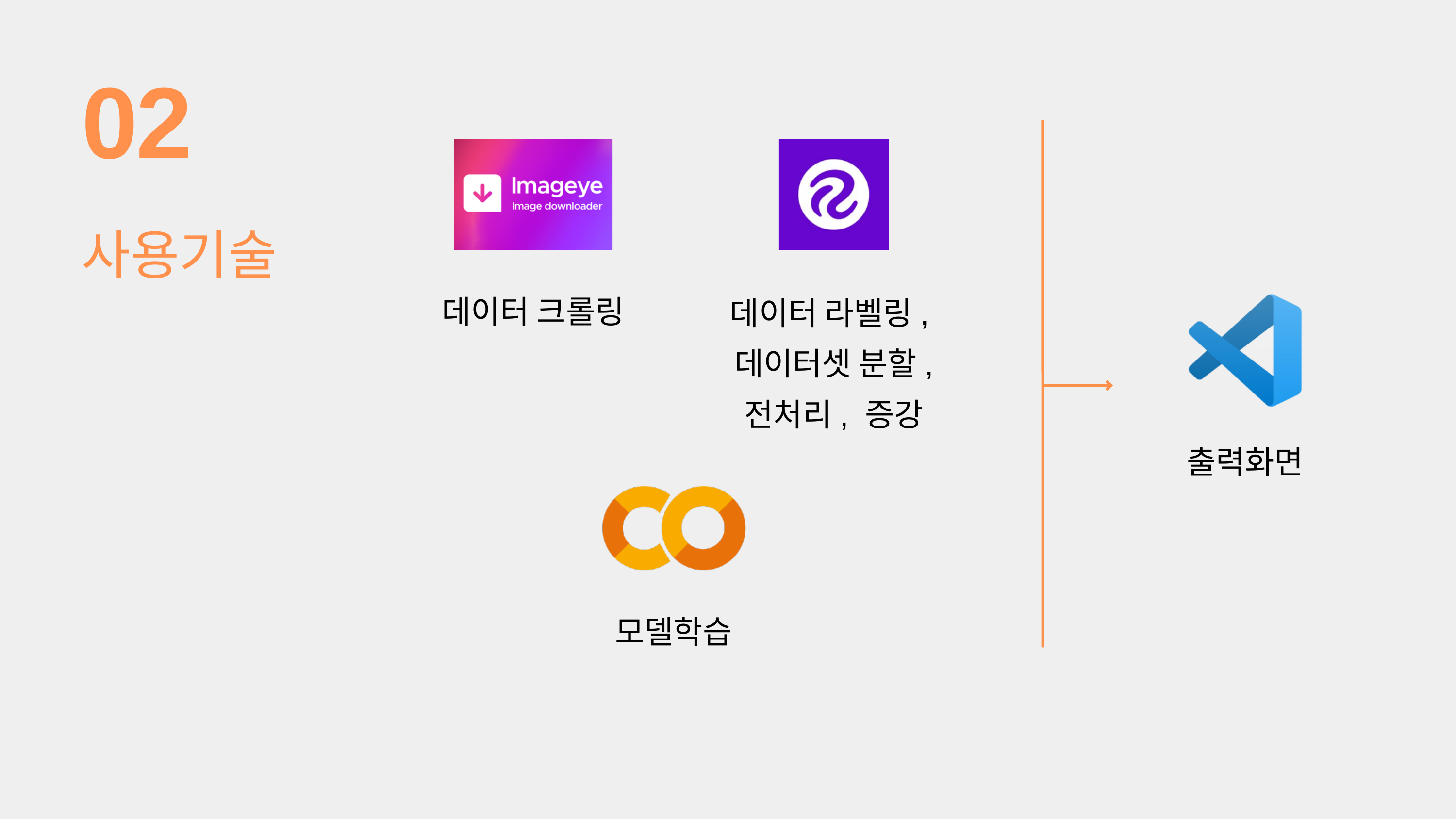

02

사용기술

데이터 라벨링,
데이터셋 분할,
전처리, 증강
데이터 크롤링

출력화면

모델학습